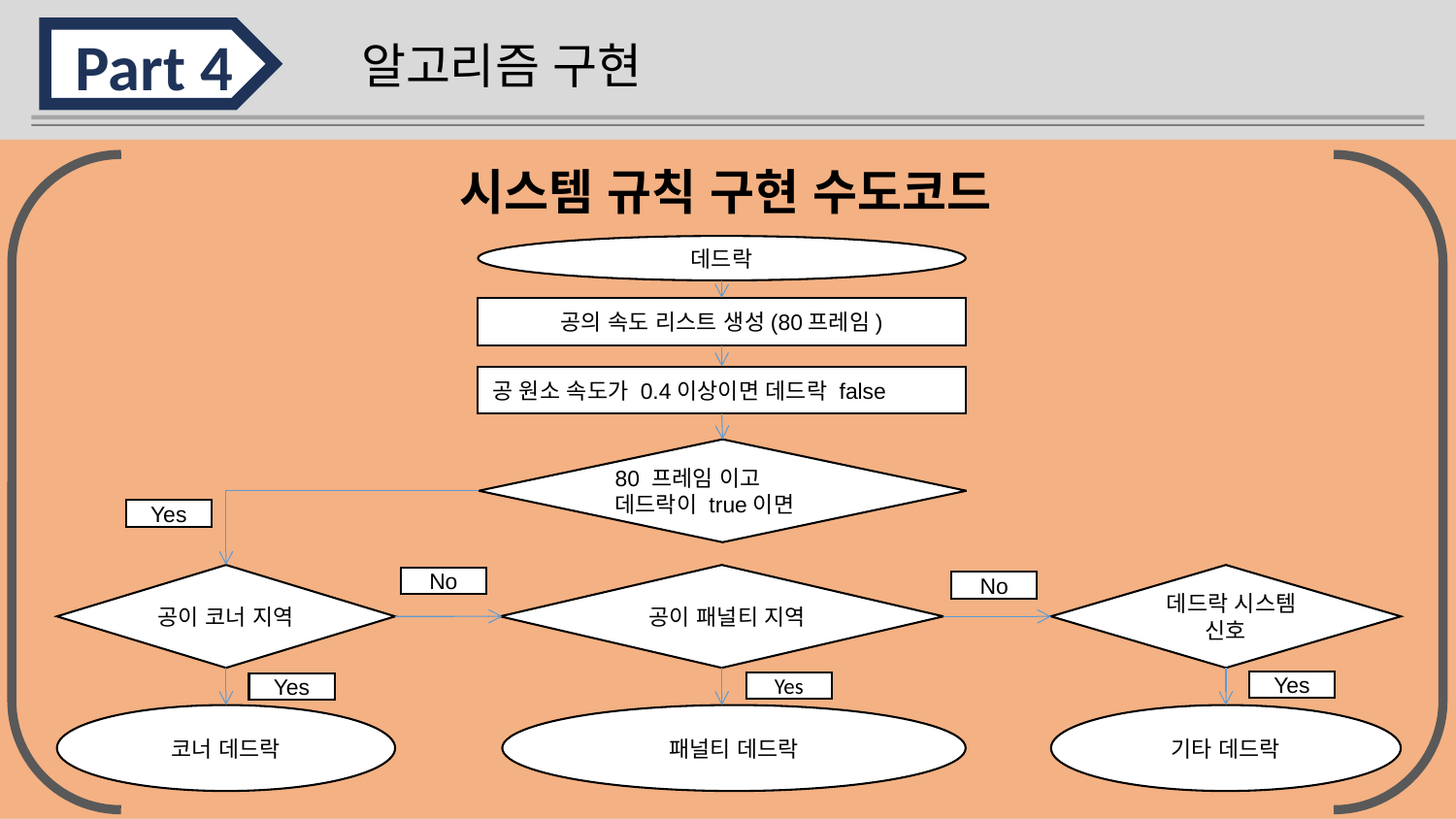

Part 4

알고리즘 구현

시스템 규칙 구현 수도코드
데드락
공의 속도 리스트 생성(80프레임)
공 원소 속도가 0.4이상이면 데드락 false

80 프레임 이고
데드락이 true이면

Yes
공이 코너 지역
 공이 패널티 지역
 데드락 시스템 신호
No
No
Yes
Yes
Yes
코너 데드락
패널티 데드락
기타 데드락